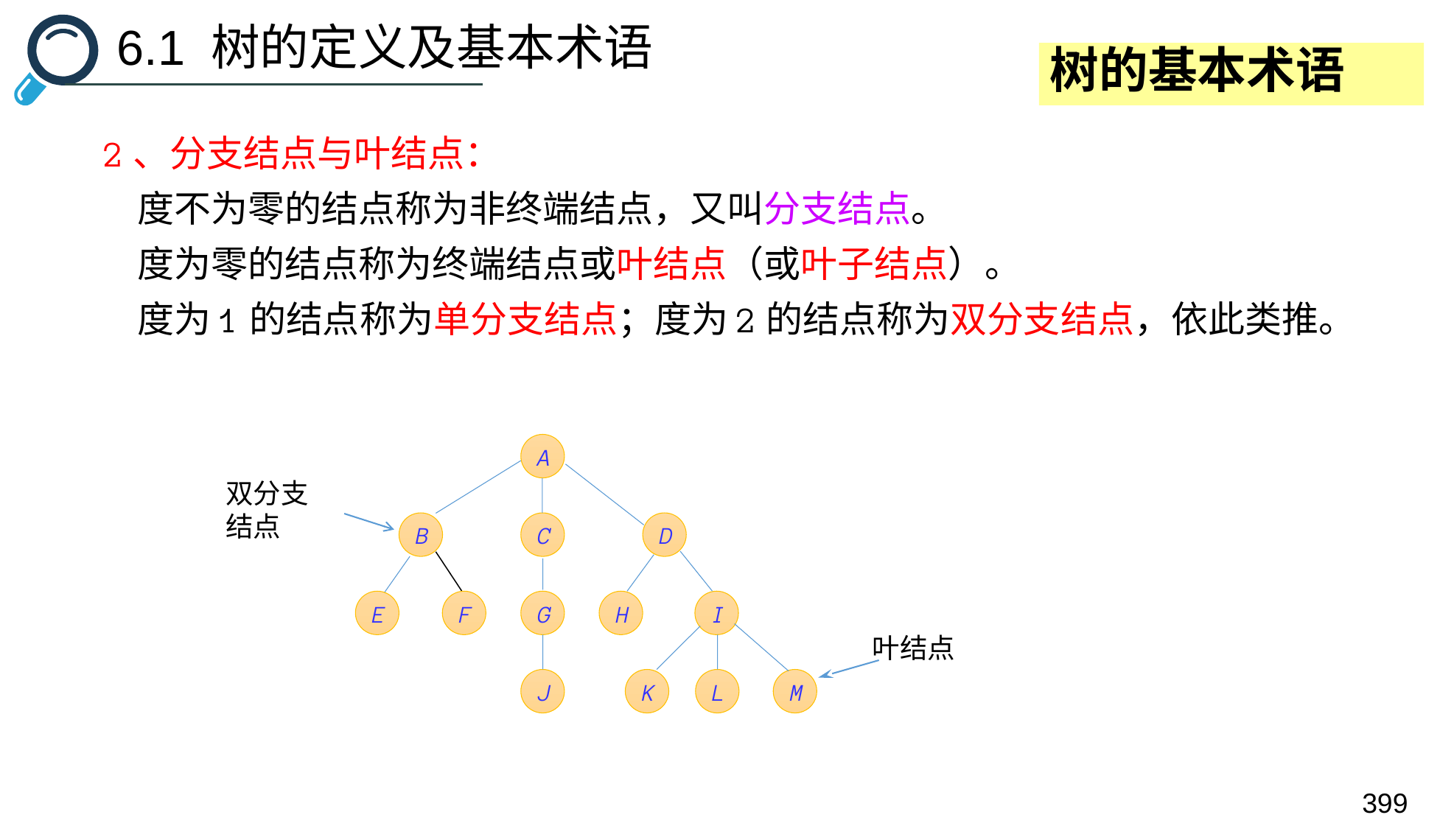

6.1 树的定义及基本术语
树的基本术语
2、分支结点与叶结点：
   度不为零的结点称为非终端结点，又叫分支结点。
   度为零的结点称为终端结点或叶结点（或叶子结点）。
   度为1的结点称为单分支结点；度为2的结点称为双分支结点，依此类推。
A

B
C
D

E
F
G
H
I

J
K
L
M
双分支结点
叶结点

399